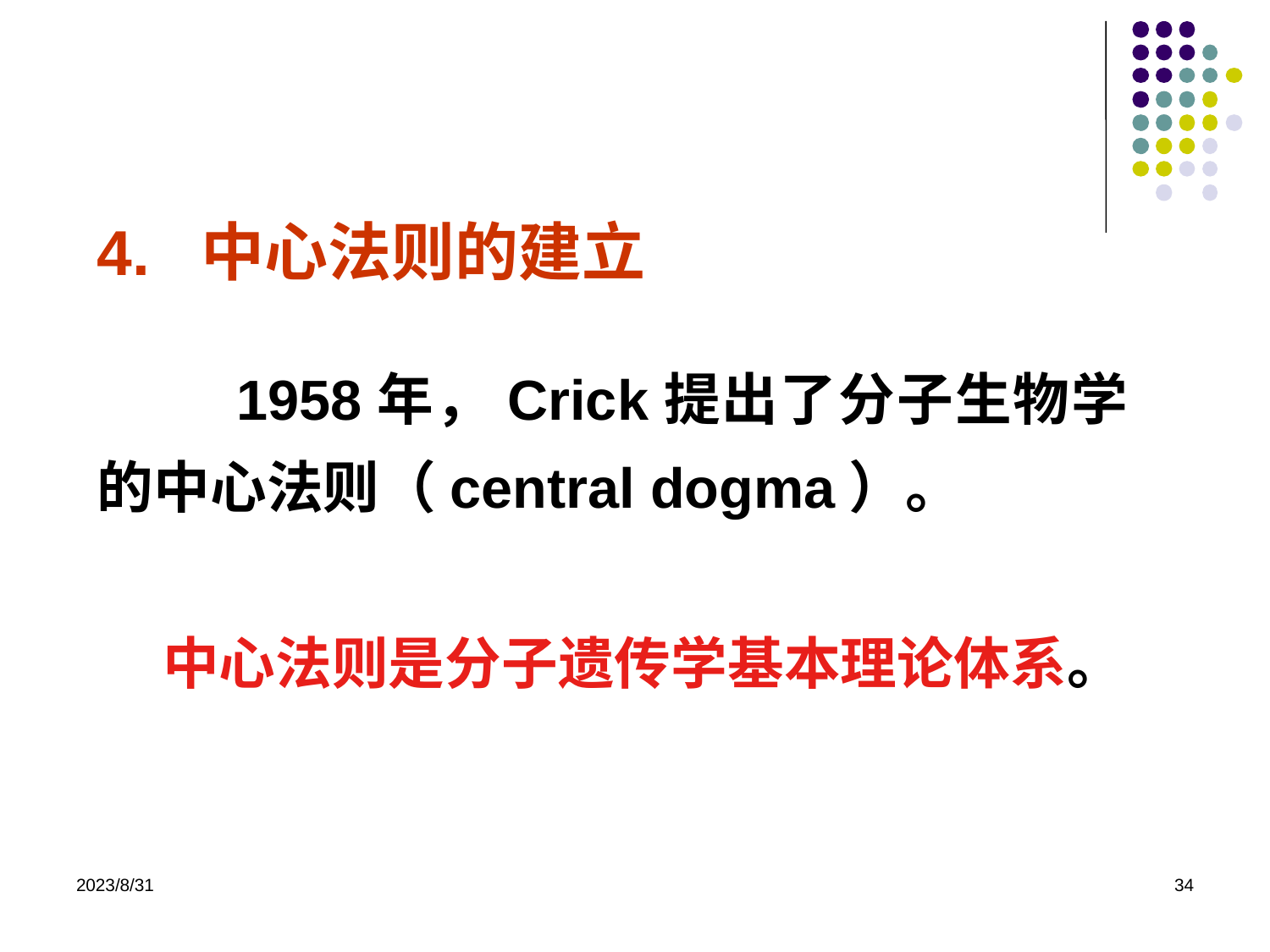

4.  中心法则的建立
             1958年，Crick提出了分子生物学的中心法则（central dogma）。

    中心法则是分子遗传学基本理论体系。
2023/8/31
34